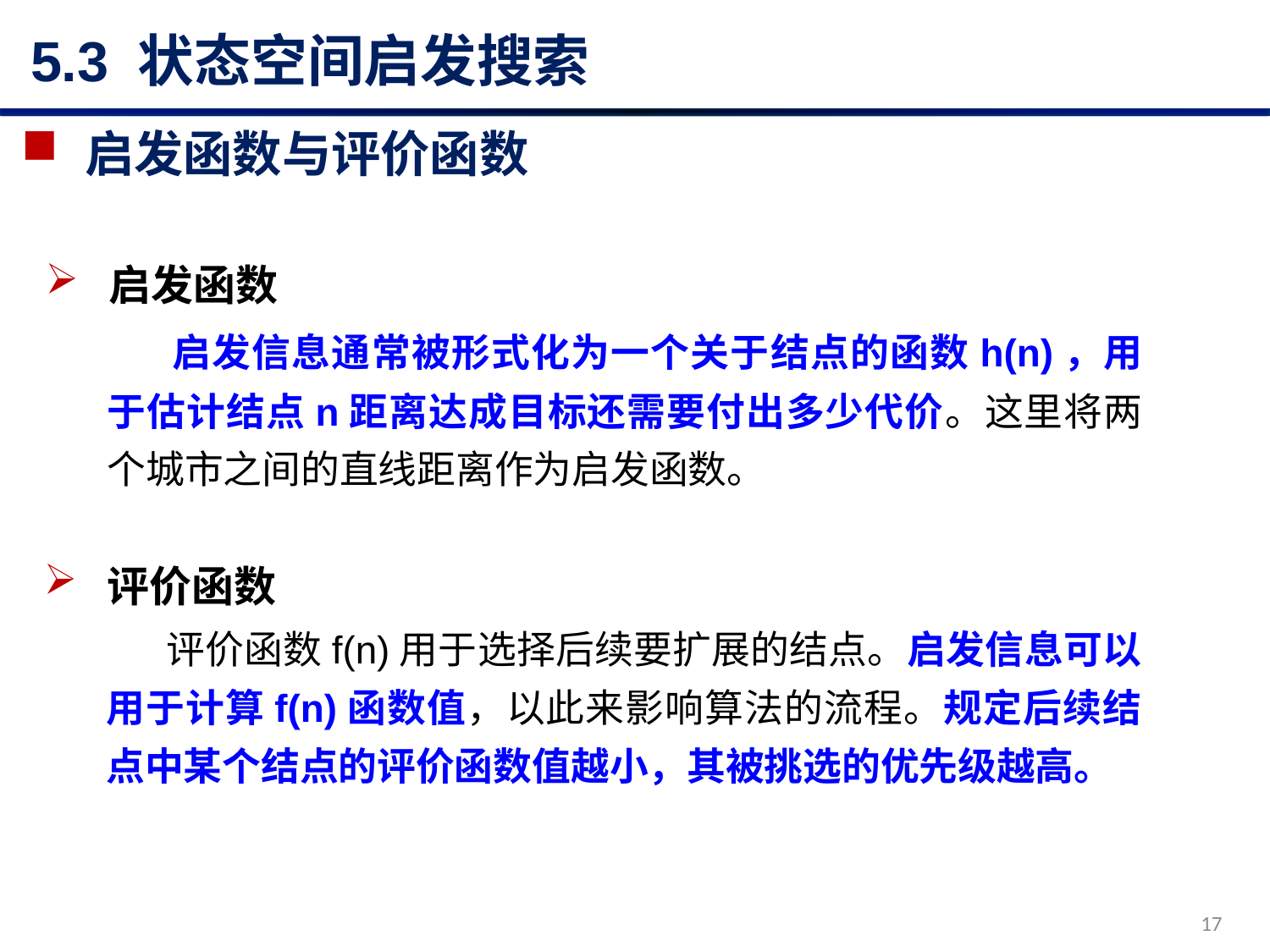

# 5.3 状态空间启发搜索
启发函数与评价函数
启发函数
     启发信息通常被形式化为一个关于结点的函数h(n)，用于估计结点n距离达成目标还需要付出多少代价。这里将两个城市之间的直线距离作为启发函数。
评价函数
     评价函数f(n)用于选择后续要扩展的结点。启发信息可以用于计算f(n)函数值，以此来影响算法的流程。规定后续结点中某个结点的评价函数值越小，其被挑选的优先级越高。
17